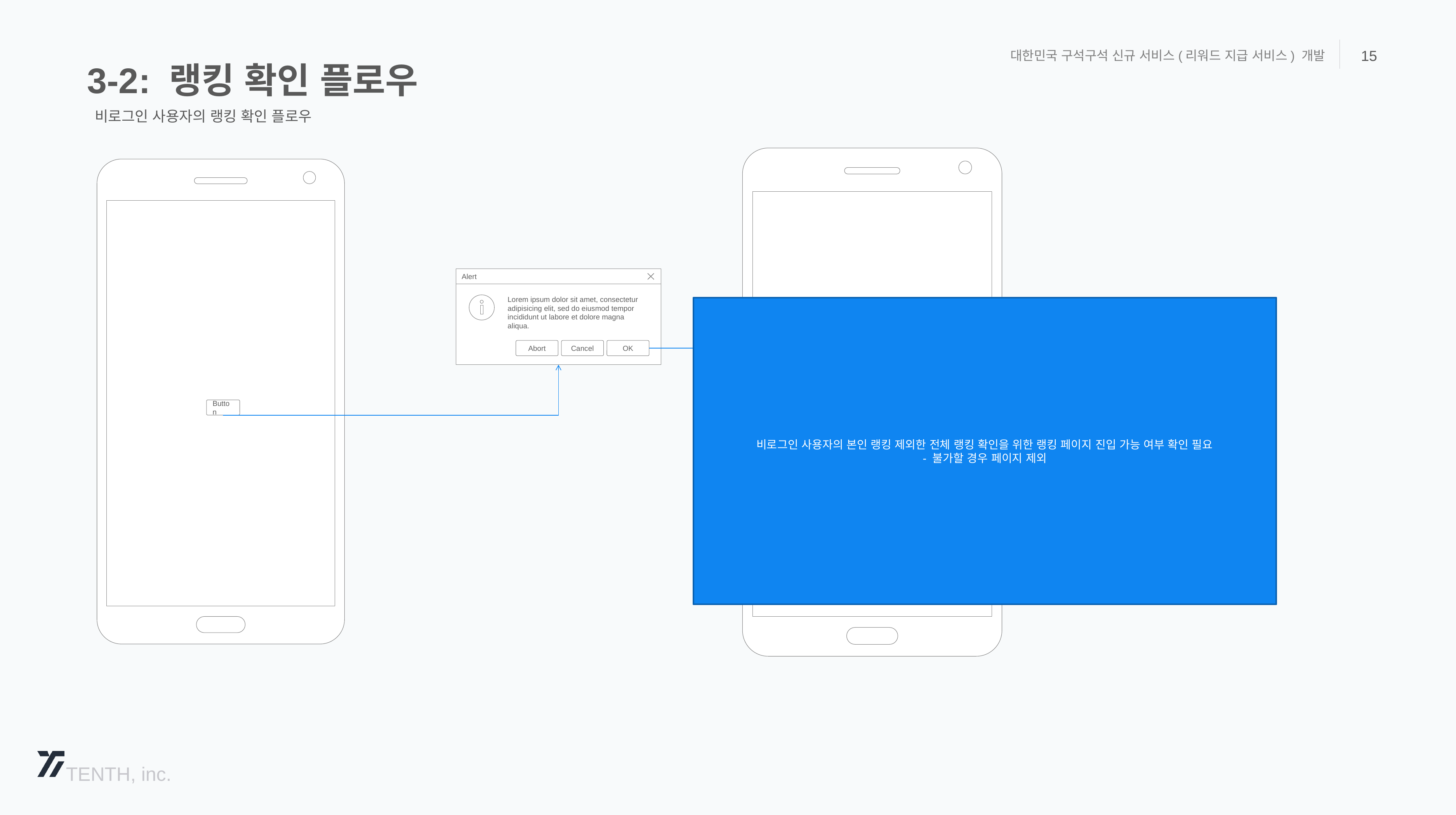

3-2: 랭킹 확인 플로우
대한민국 구석구석 신규 서비스(리워드 지급 서비스) 개발
15
비로그인 사용자의 랭킹 확인 플로우

Alert

Lorem ipsum dolor sit amet, consectetur adipisicing elit, sed do eiusmod tempor incididunt ut labore et dolore magna aliqua.

Abort
Cancel
OK
비로그인 사용자의 본인 랭킹 제외한 전체 랭킹 확인을 위한 랭킹 페이지 진입 가능 여부 확인 필요
- 불가할 경우 페이지 제외
Button